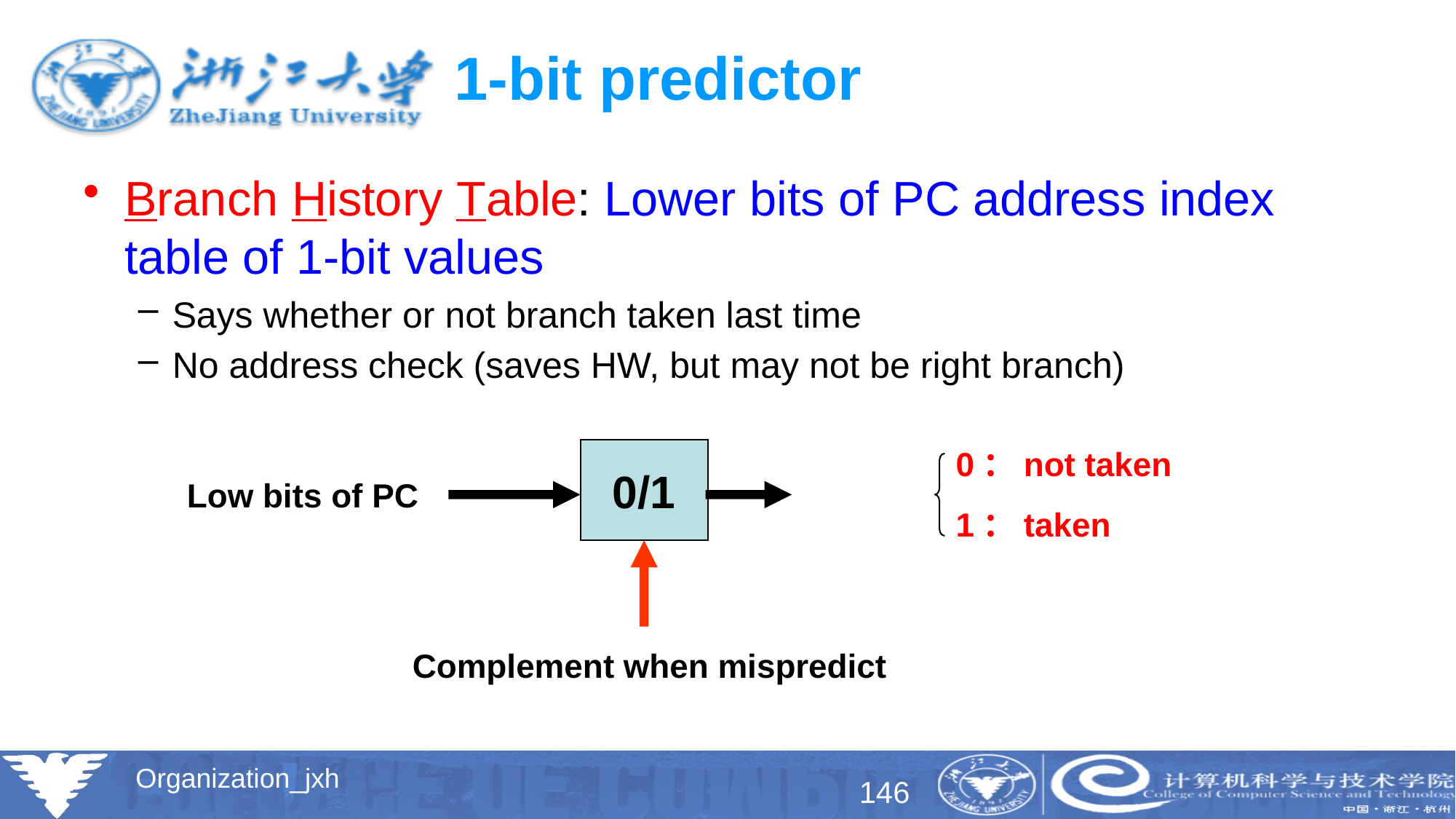

# 1-bit predictor
Branch History Table: Lower bits of PC address index table of 1-bit values
Says whether or not branch taken last time
No address check (saves HW, but may not be right branch)

0：not taken
1：taken

预测行为
0/1
Low bits of PC

Complement when mispredict